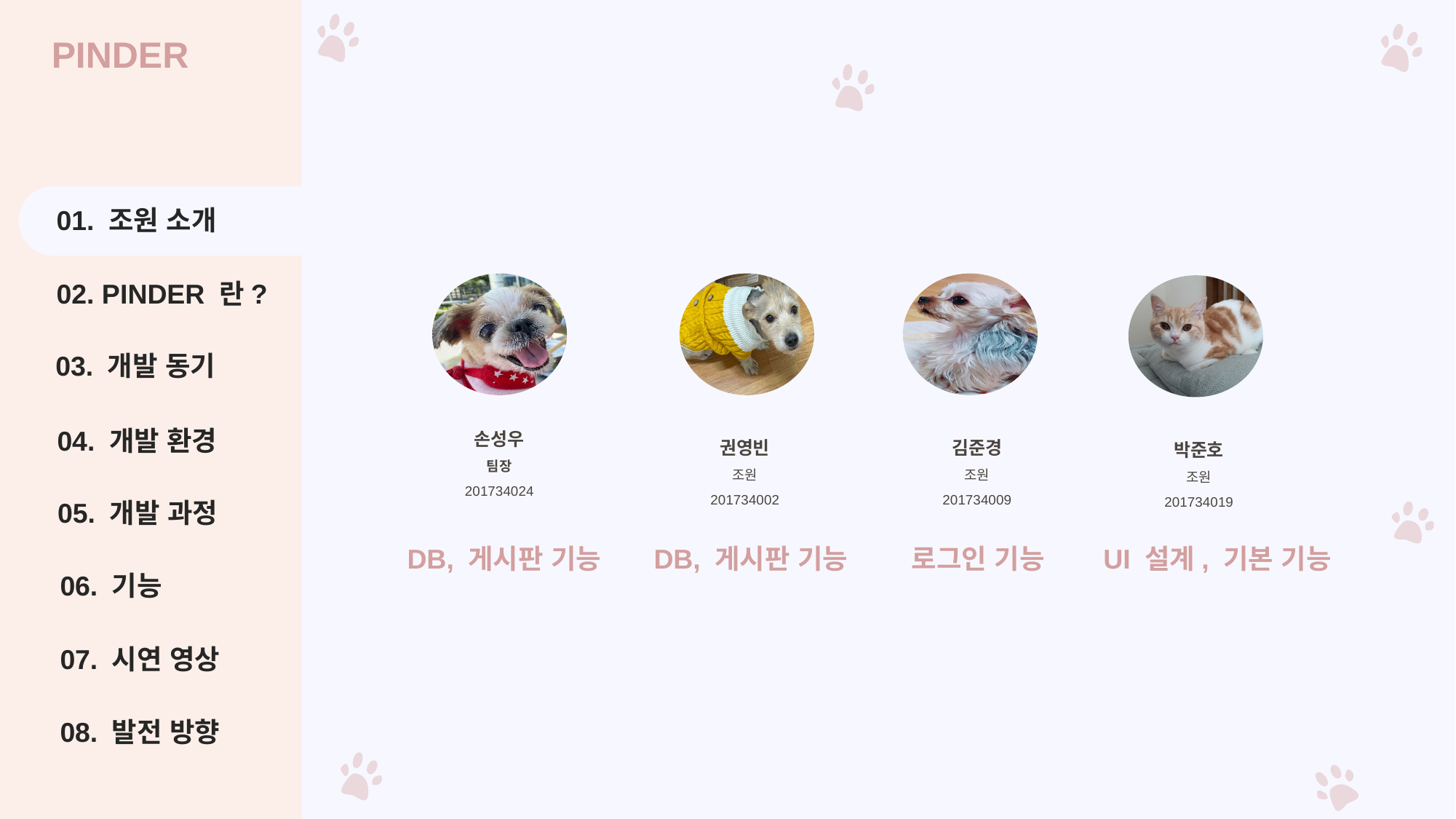

PINDER

01. 조원 소개
02. PINDER 란?

03. 개발 동기
손성우
팀장
201734024
04. 개발 환경
권영빈
조원
201734002
김준경
조원
201734009
박준호
조원
201734019
05. 개발 과정

DB, 게시판 기능
DB, 게시판 기능
로그인 기능
UI 설계, 기본 기능

06. 기능
07. 시연 영상
08. 발전 방향